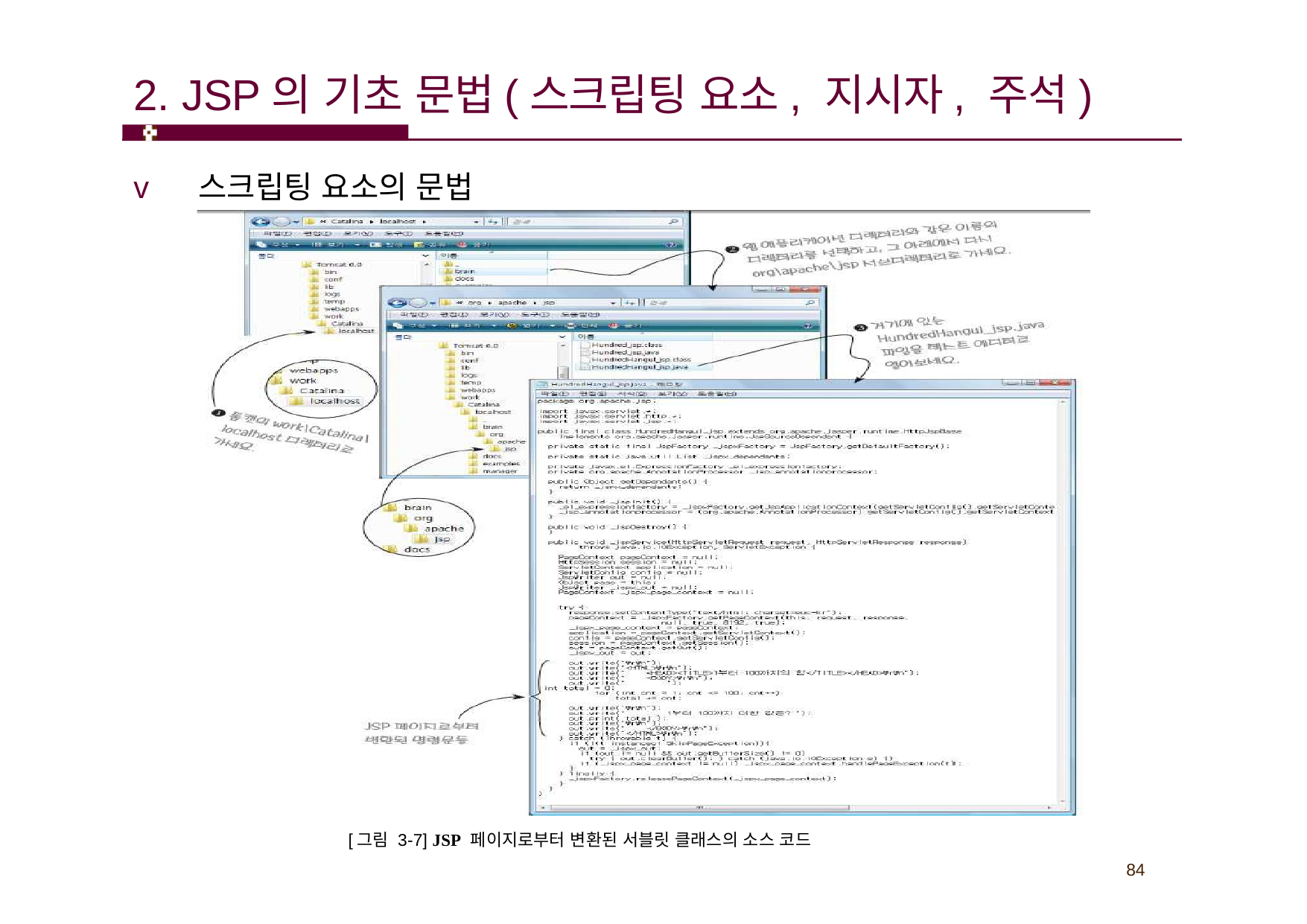

# 2. JSP의 기초 문법(스크립팅 요소, 지시자, 주석)

v  스크립팅 요소의 문법

[그림 3-7] JSP 페이지로부터 변환된 서블릿 클래스의 소스 코드
84